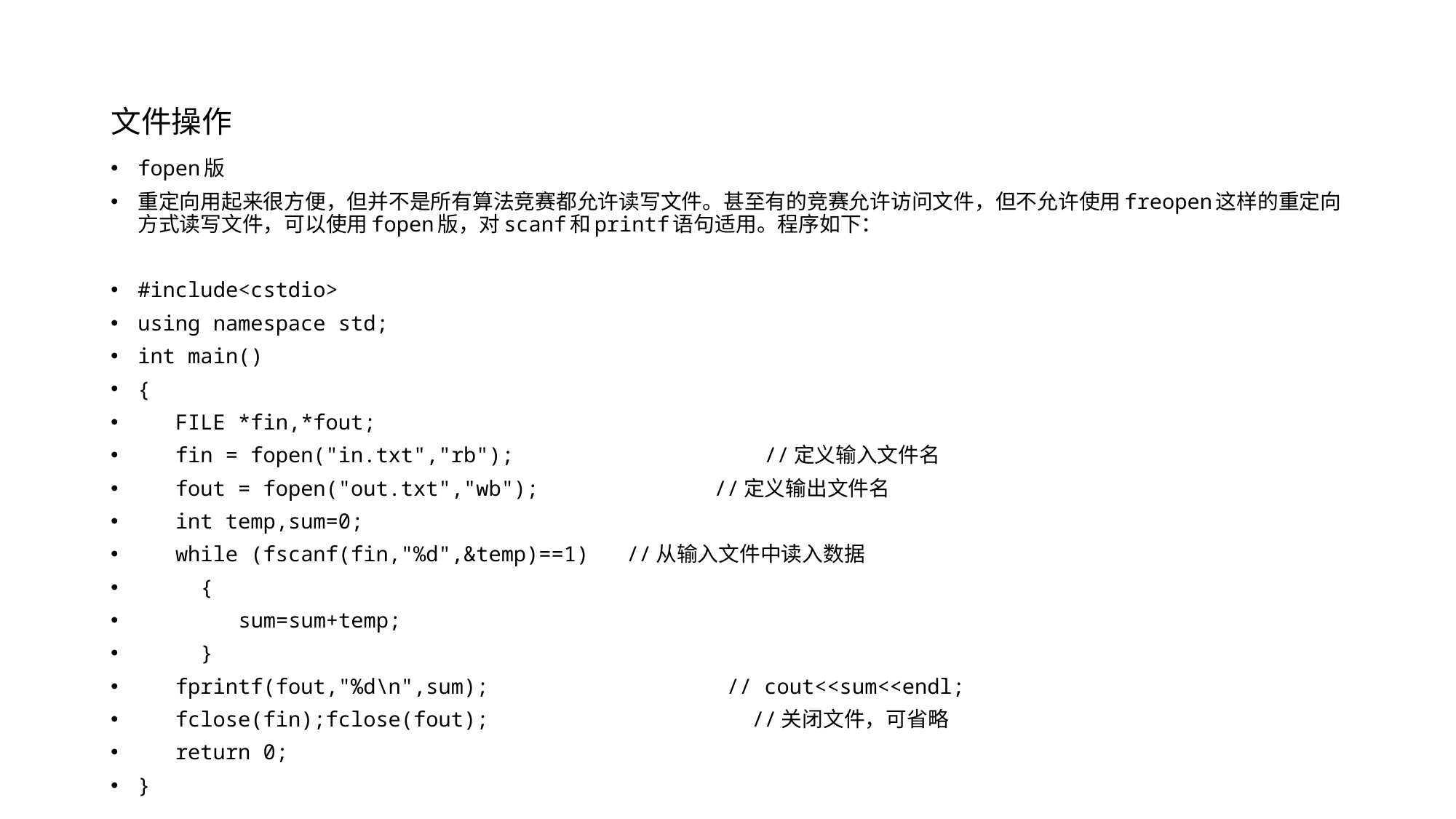

# 文件操作
fopen版
重定向用起来很方便，但并不是所有算法竞赛都允许读写文件。甚至有的竞赛允许访问文件，但不允许使用freopen这样的重定向方式读写文件，可以使用fopen版，对scanf和printf语句适用。程序如下：

#include<cstdio>
using namespace std;
int main()
{
   FILE *fin,*fout;
   fin = fopen("in.txt","rb");                    //定义输入文件名
   fout = fopen("out.txt","wb");              //定义输出文件名
   int temp,sum=0;
   while (fscanf(fin,"%d",&temp)==1)   //从输入文件中读入数据
     {
        sum=sum+temp;
     }
   fprintf(fout,"%d\n",sum);                   // cout<<sum<<endl;
   fclose(fin);fclose(fout);                     //关闭文件，可省略
   return 0;
}